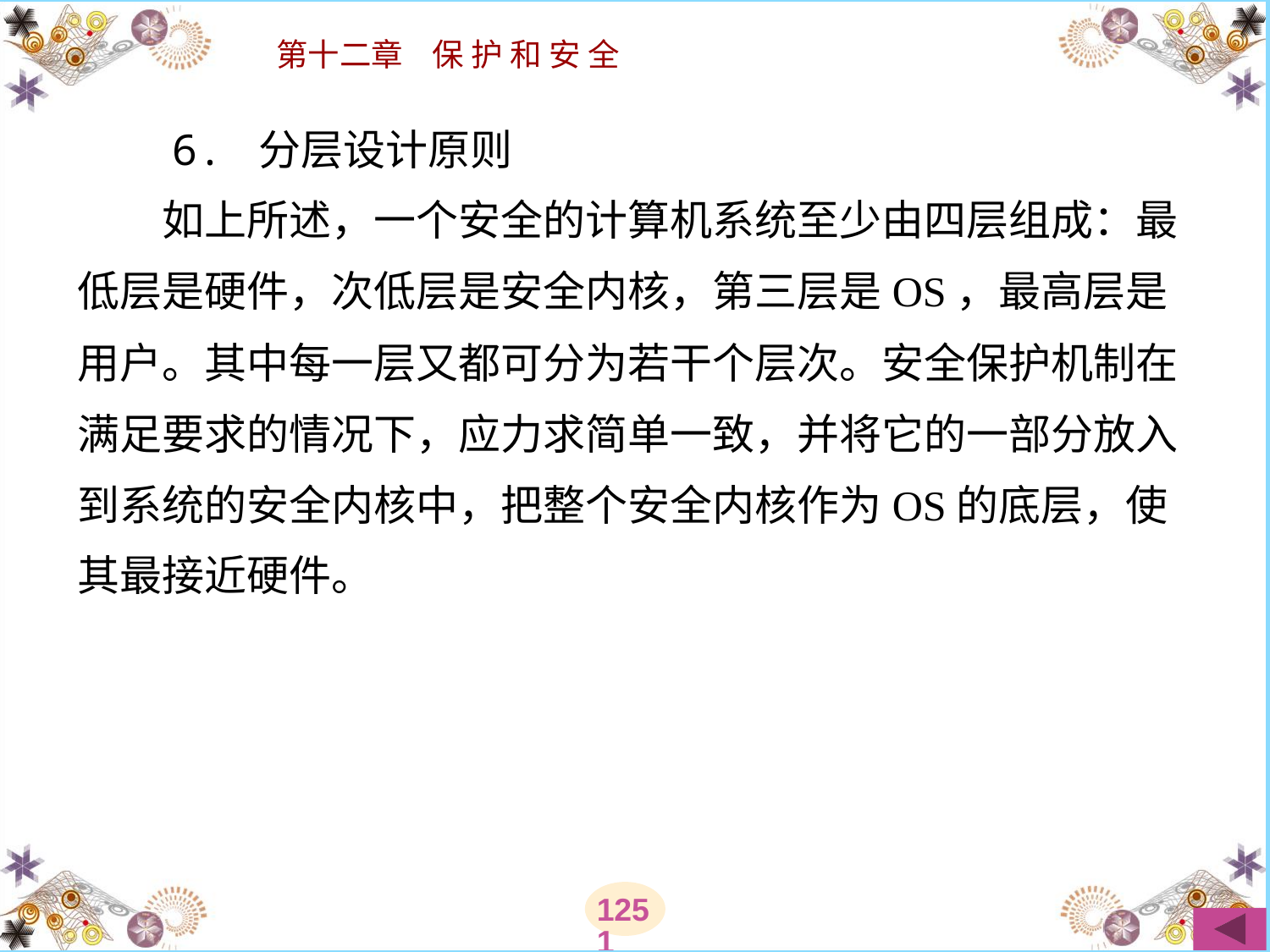

# 6. 分层设计原则 　　如上所述，一个安全的计算机系统至少由四层组成：最低层是硬件，次低层是安全内核，第三层是OS，最高层是用户。其中每一层又都可分为若干个层次。安全保护机制在满足要求的情况下，应力求简单一致，并将它的一部分放入到系统的安全内核中，把整个安全内核作为OS的底层，使其最接近硬件。